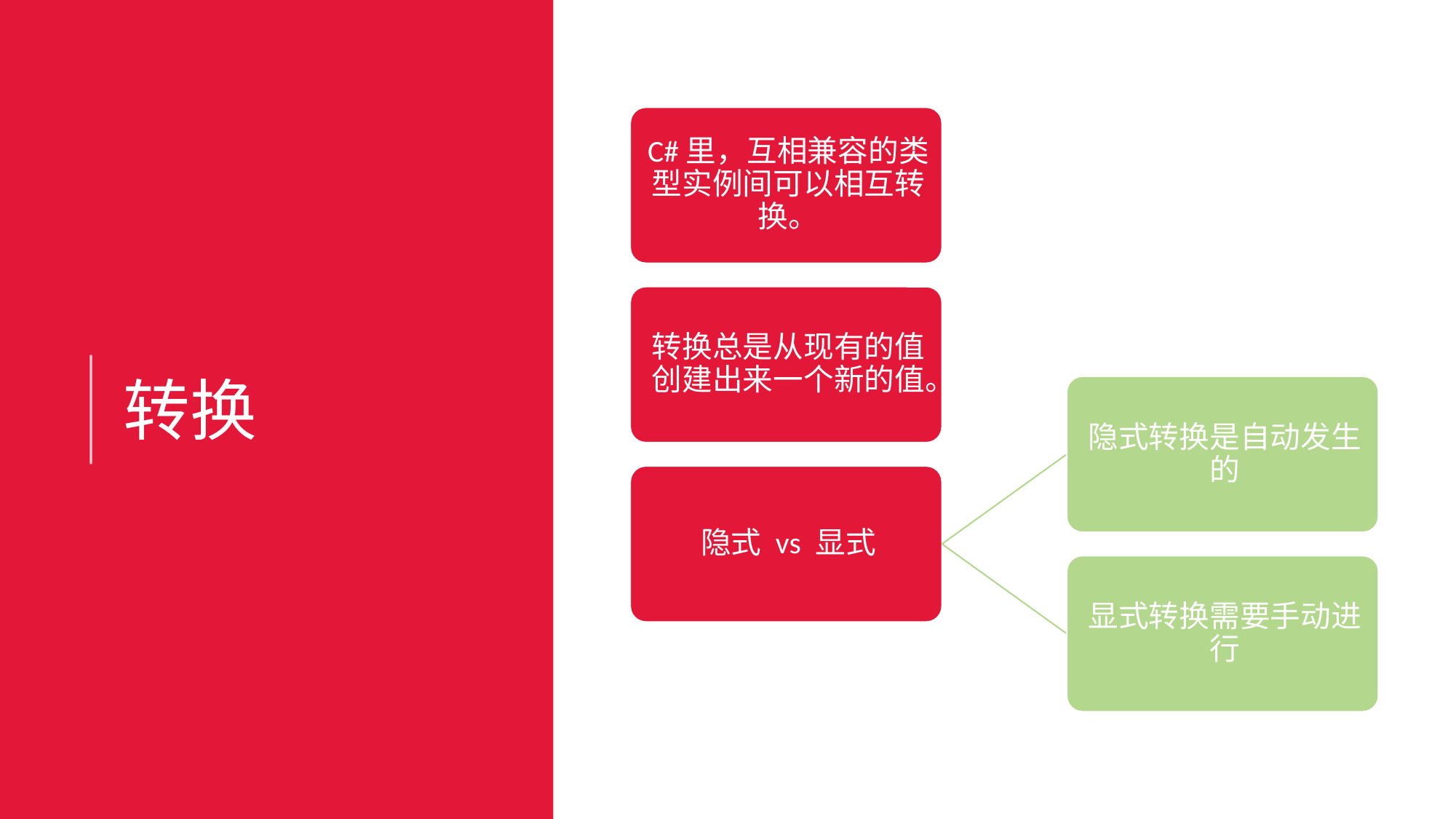

C#里，互相兼容的类型实例间可以相互转换。
转换总是从现有的值创建出来一个新的值。
隐式 vs 显式

隐式转换是自动发生的

显式转换需要手动进行
# 转换